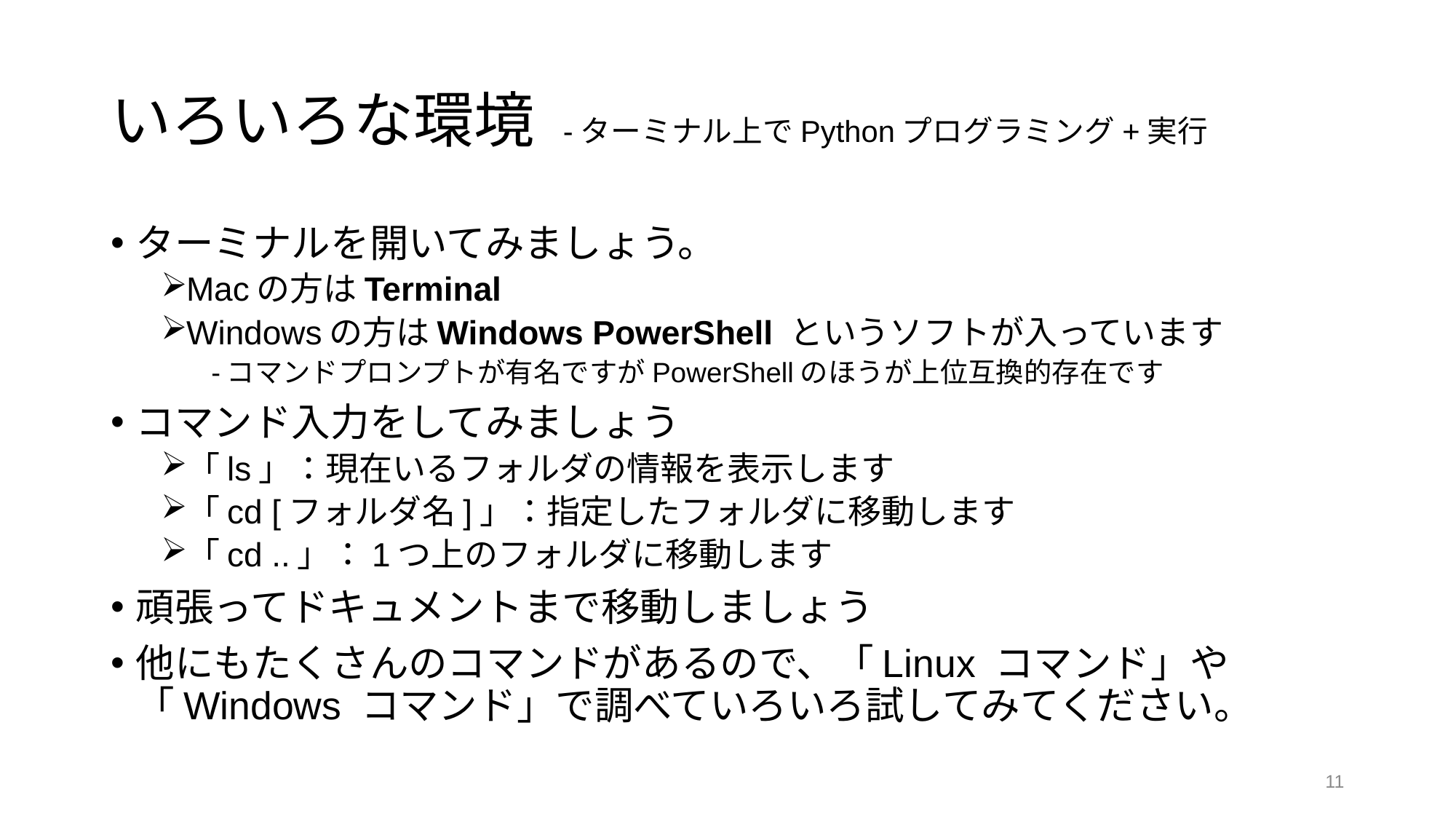

# いろいろな環境 -ターミナル上でPythonプログラミング+実行
ターミナルを開いてみましょう。
Macの方はTerminal
Windowsの方はWindows PowerShell というソフトが入っています
-コマンドプロンプトが有名ですがPowerShellのほうが上位互換的存在です
コマンド入力をしてみましょう
「ls」：現在いるフォルダの情報を表示します
「cd [フォルダ名]」：指定したフォルダに移動します
「cd ..」：1つ上のフォルダに移動します
頑張ってドキュメントまで移動しましょう
他にもたくさんのコマンドがあるので、「Linux コマンド」や「Windows コマンド」で調べていろいろ試してみてください。
11